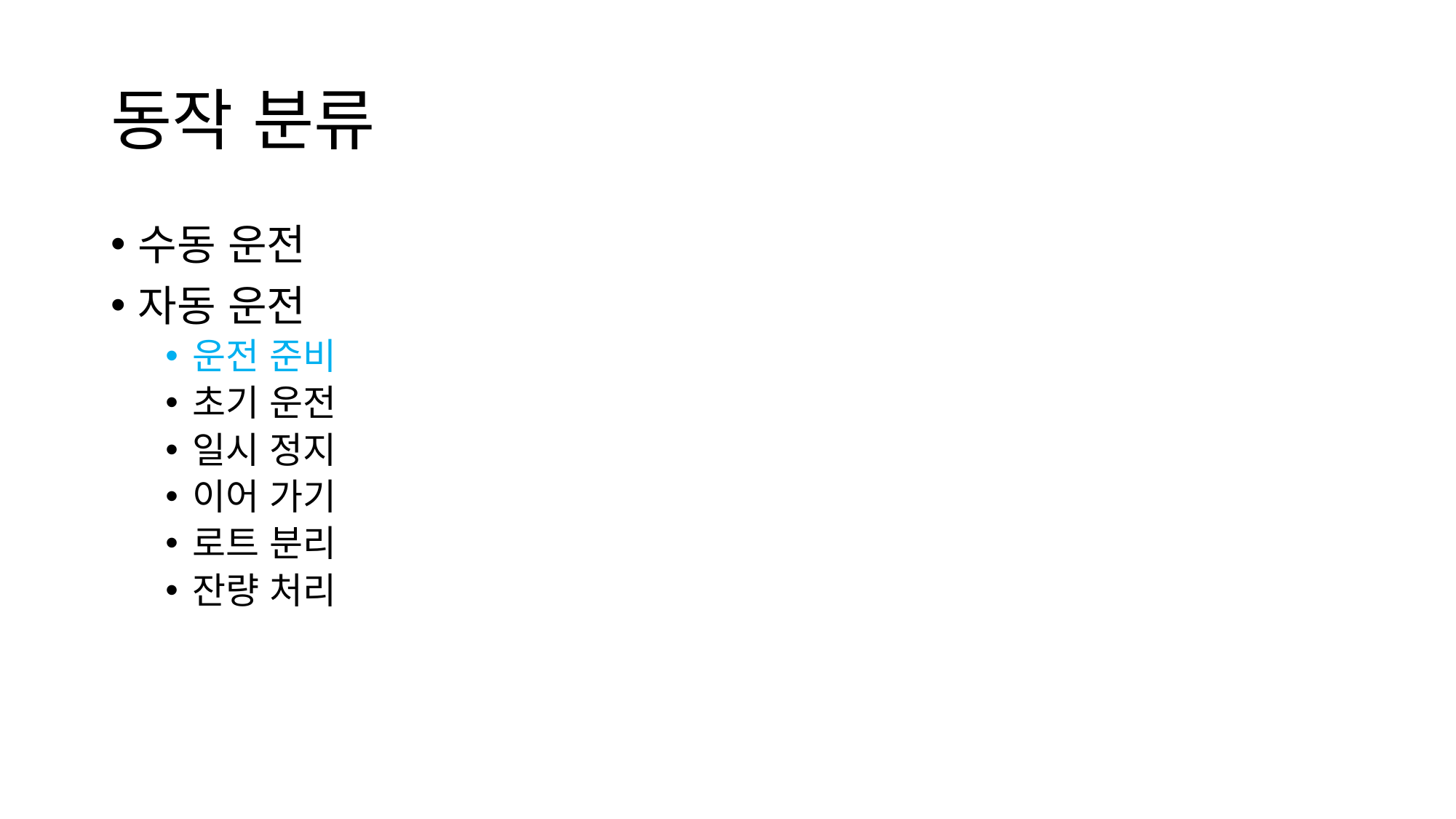

# 동작 분류
수동 운전
자동 운전
운전 준비
초기 운전
일시 정지
이어 가기
로트 분리
잔량 처리